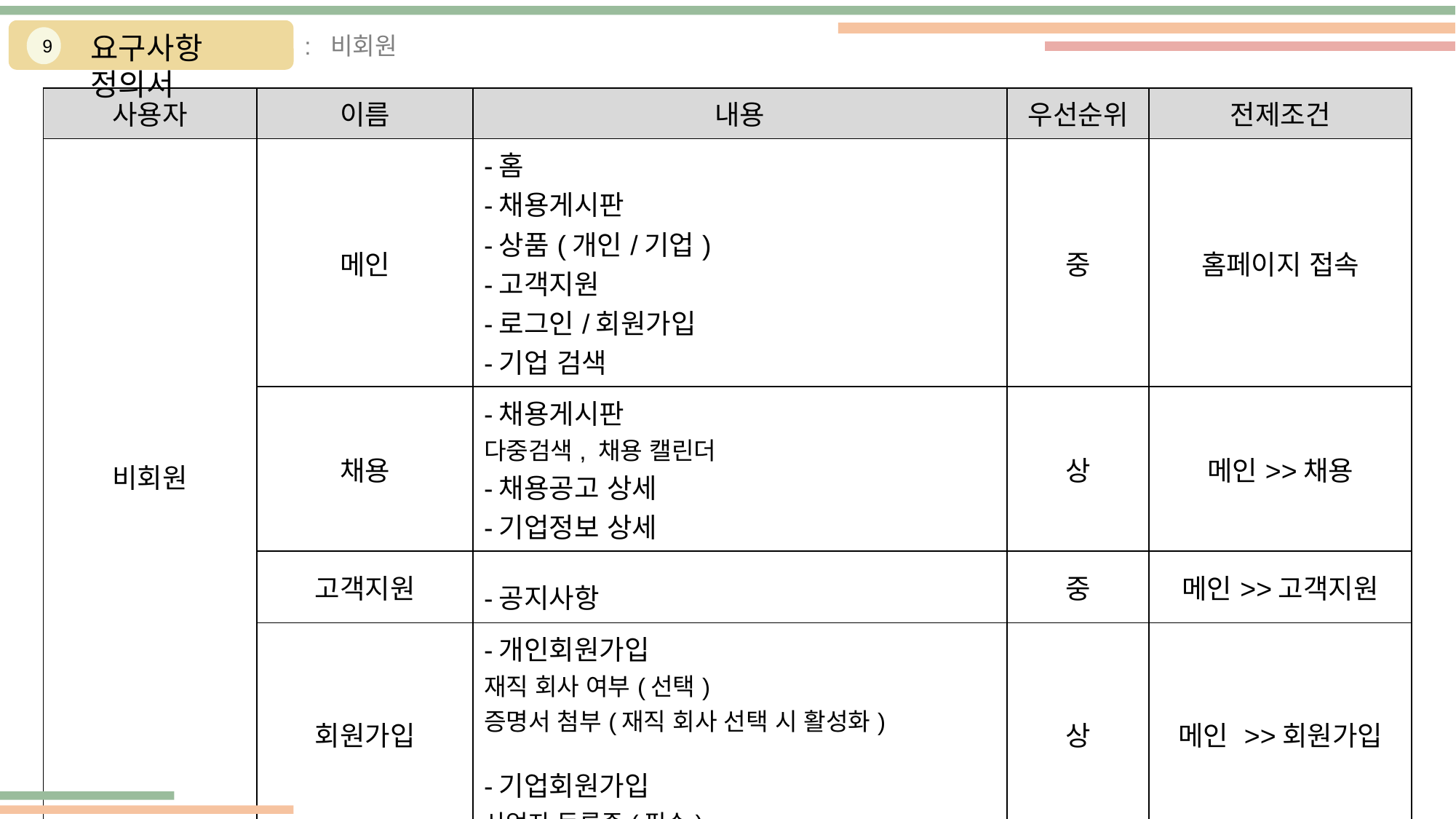

요구사항 정의서
:  비회원
9

| 사용자 | 이름 | 내용 | 우선순위 | 전제조건 |
| --- | --- | --- | --- | --- |
| 비회원 | 메인 | -홈 -채용게시판 -상품(개인/기업) -고객지원 -로그인/회원가입 -기업 검색 | 중 | 홈페이지 접속 |
|  | 채용 | -채용게시판 다중검색, 채용 캘린더 -채용공고 상세 -기업정보 상세 | 상 | 메인>>채용 |
|  | 고객지원 | -공지사항 | 중 | 메인>>고객지원 |
|  | 회원가입 | -개인회원가입 재직 회사 여부(선택) 증명서 첨부(재직 회사 선택 시 활성화) -기업회원가입 사업자 등록증(필수) | 상 | 메인 >>회원가입 |